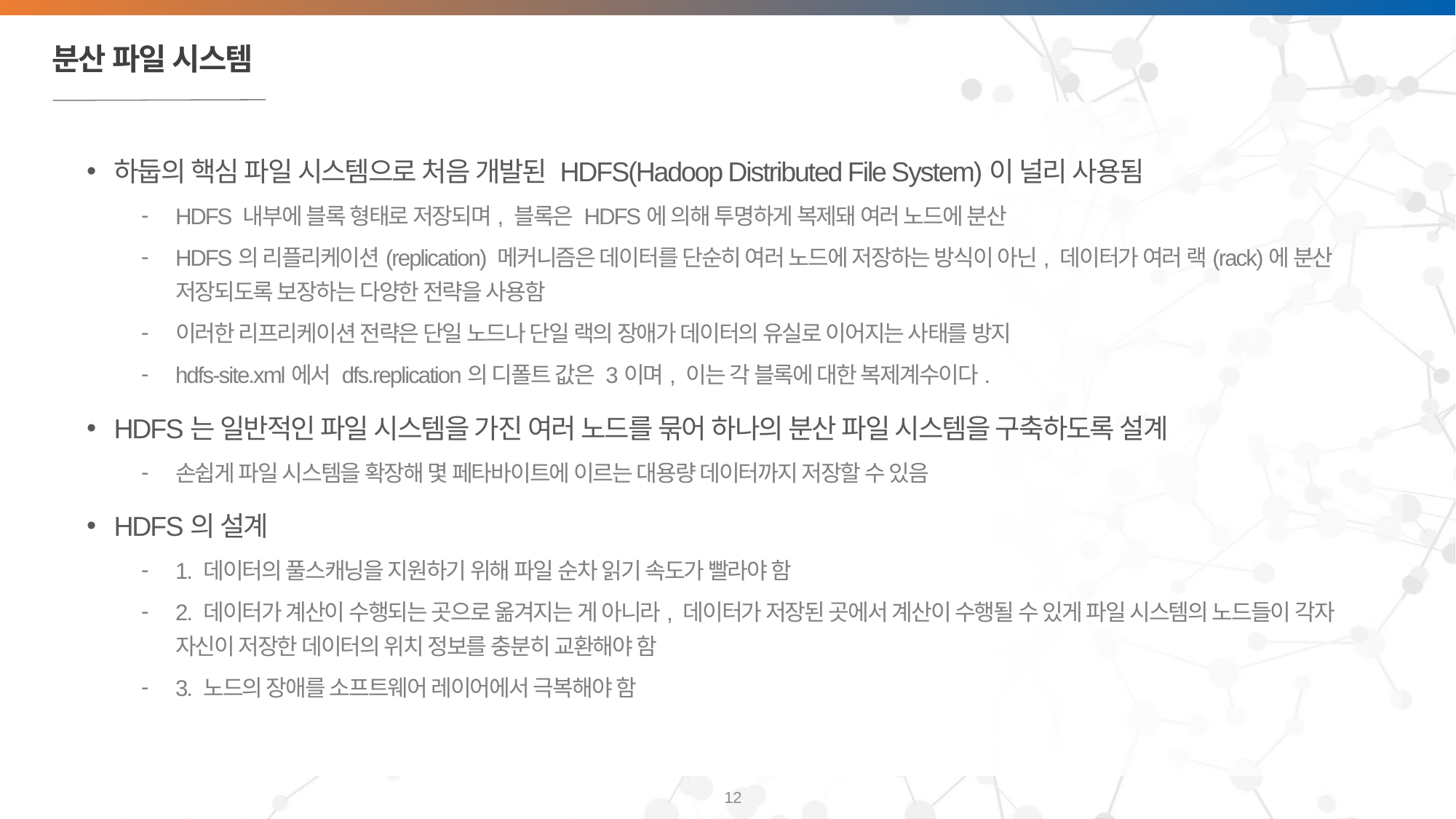

# 분산 파일 시스템

하둡의 핵심 파일 시스템으로 처음 개발된 HDFS(Hadoop Distributed File System)이 널리 사용됨
HDFS 내부에 블록 형태로 저장되며, 블록은 HDFS에 의해 투명하게 복제돼 여러 노드에 분산
HDFS의 리플리케이션(replication) 메커니즘은 데이터를 단순히 여러 노드에 저장하는 방식이 아닌, 데이터가 여러 랙(rack)에 분산 저장되도록 보장하는 다양한 전략을 사용함
이러한 리프리케이션 전략은 단일 노드나 단일 랙의 장애가 데이터의 유실로 이어지는 사태를 방지
hdfs-site.xml에서 dfs.replication의 디폴트 값은 3이며, 이는 각 블록에 대한 복제계수이다.
HDFS는 일반적인 파일 시스템을 가진 여러 노드를 묶어 하나의 분산 파일 시스템을 구축하도록 설계
손쉽게 파일 시스템을 확장해 몇 페타바이트에 이르는 대용량 데이터까지 저장할 수 있음
HDFS의 설계
1. 데이터의 풀스캐닝을 지원하기 위해 파일 순차 읽기 속도가 빨라야 함
2. 데이터가 계산이 수행되는 곳으로 옮겨지는 게 아니라, 데이터가 저장된 곳에서 계산이 수행될 수 있게 파일 시스템의 노드들이 각자 자신이 저장한 데이터의 위치 정보를 충분히 교환해야 함
3. 노드의 장애를 소프트웨어 레이어에서 극복해야 함
12